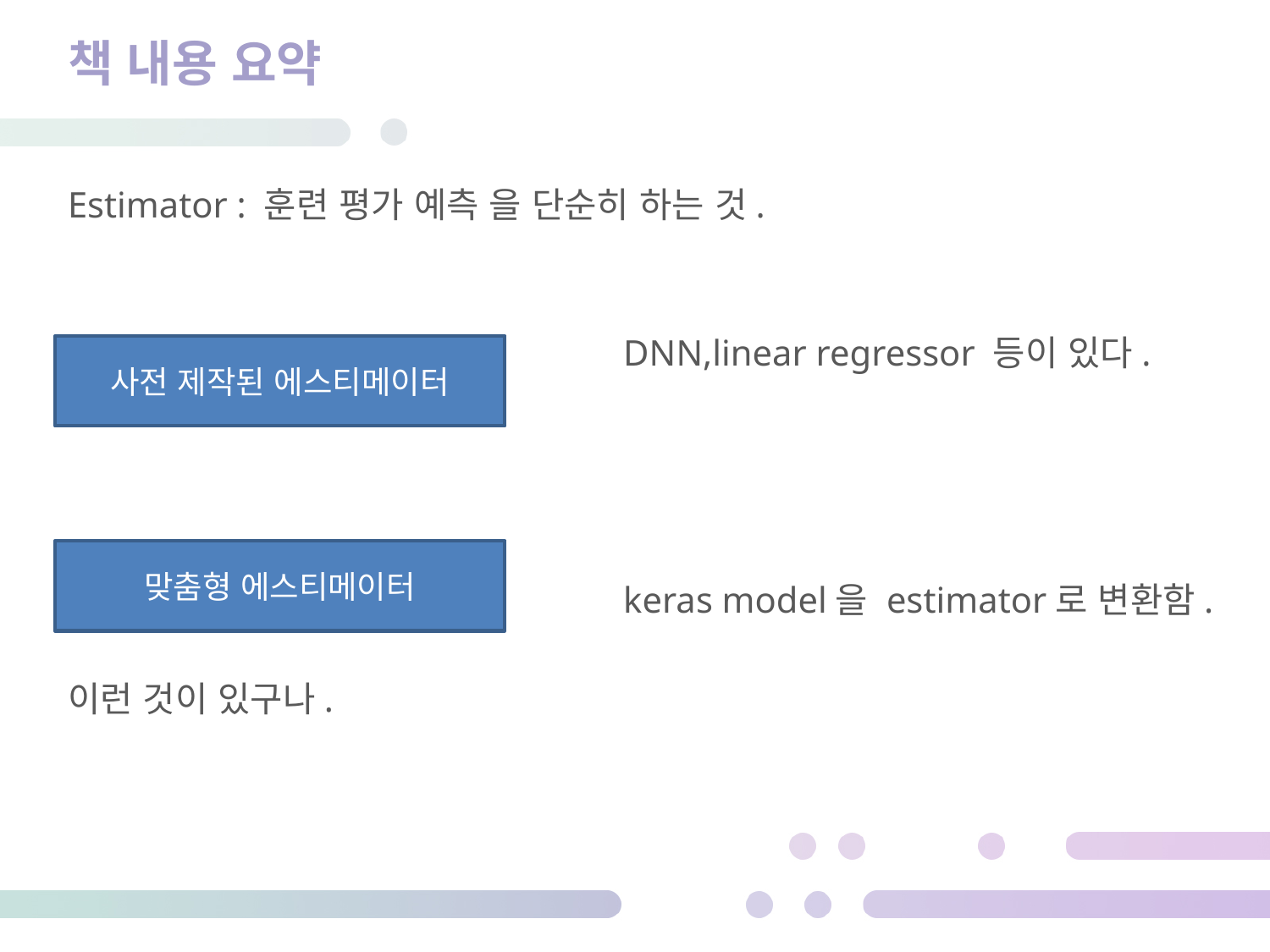

# 책 내용 요약
Estimator : 훈련 평가 예측 을 단순히 하는 것.

					DNN,linear regressor 등이 있다.

					keras model을 estimator로 변환함.

이런 것이 있구나.

사전 제작된 에스티메이터
맞춤형 에스티메이터